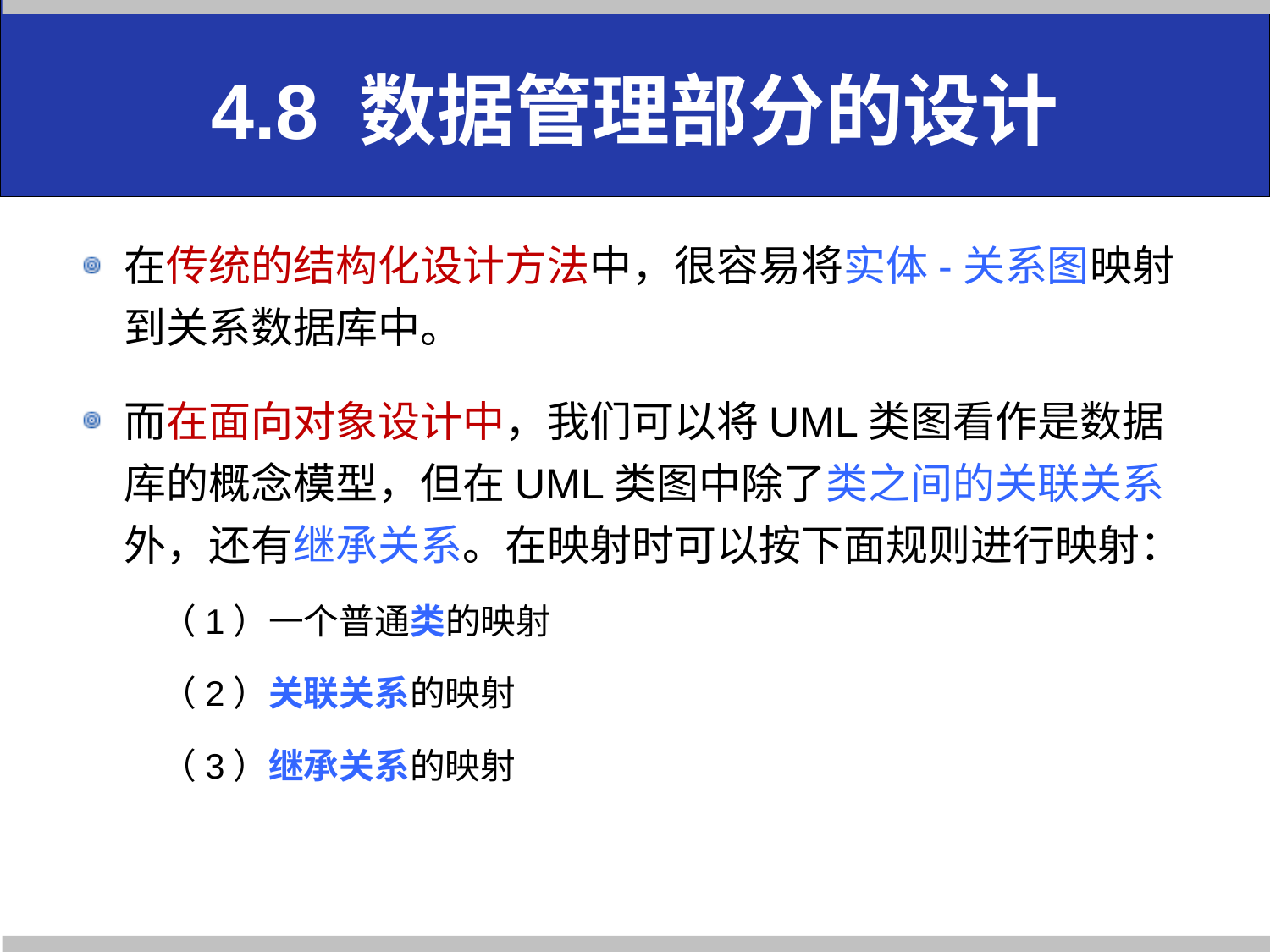

# 4.8 数据管理部分的设计
在传统的结构化设计方法中，很容易将实体-关系图映射到关系数据库中。
而在面向对象设计中，我们可以将UML类图看作是数据库的概念模型，但在UML类图中除了类之间的关联关系外，还有继承关系。在映射时可以按下面规则进行映射：
（1）一个普通类的映射
（2）关联关系的映射
（3）继承关系的映射
616